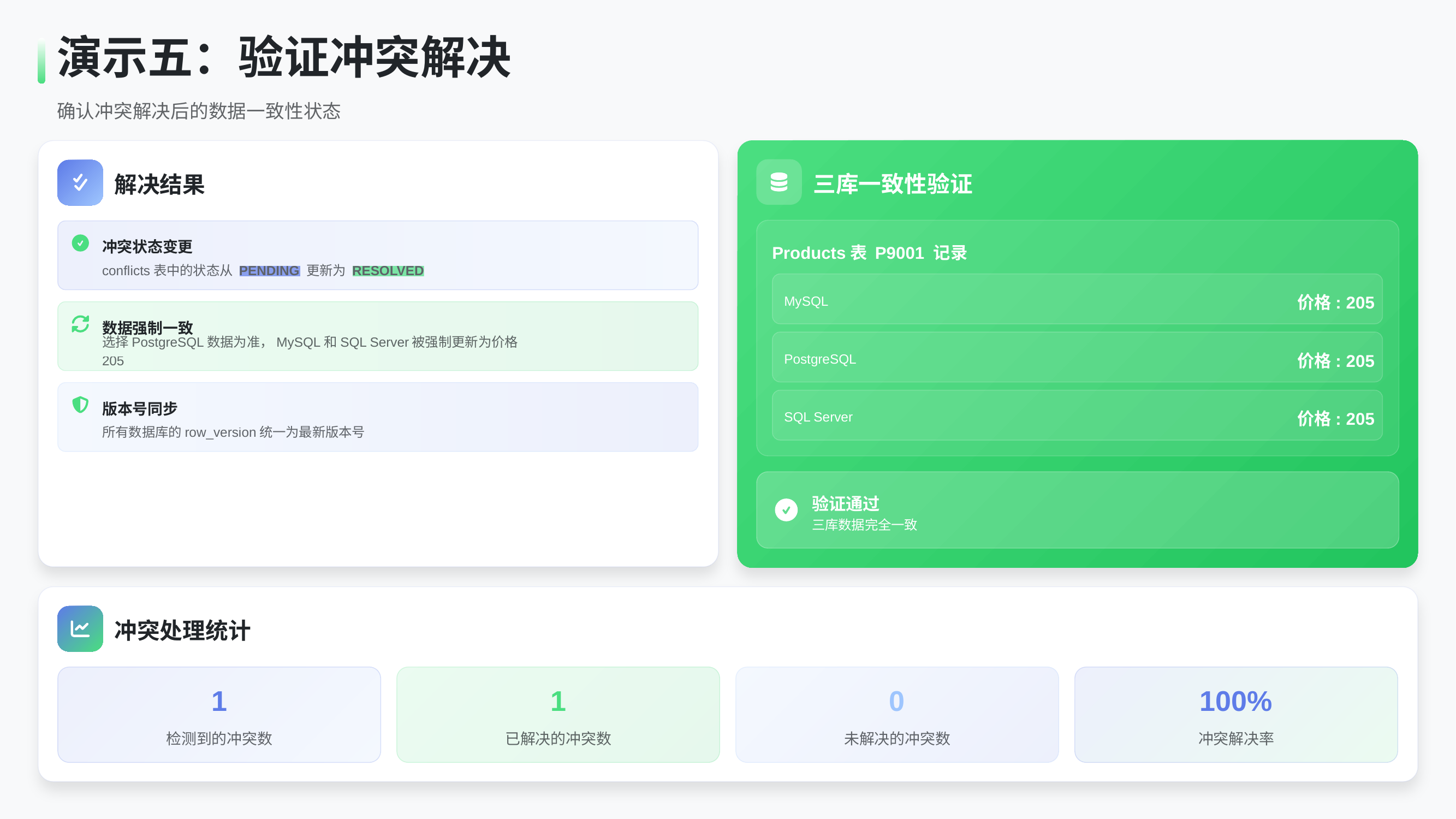

演示五：验证冲突解决
确认冲突解决后的数据一致性状态

三库一致性验证
解决结果

冲突状态变更

Products表 P9001 记录
conflicts表中的状态从 PENDING 更新为 RESOLVED

价格: 205
MySQL

数据强制一致

选择PostgreSQL数据为准，MySQL和SQL Server被强制更新为价格205
价格: 205
PostgreSQL

版本号同步

价格: 205
SQL Server
所有数据库的row_version统一为最新版本号

验证通过

三库数据完全一致

冲突处理统计

1
1
0
100%
检测到的冲突数
已解决的冲突数
未解决的冲突数
冲突解决率